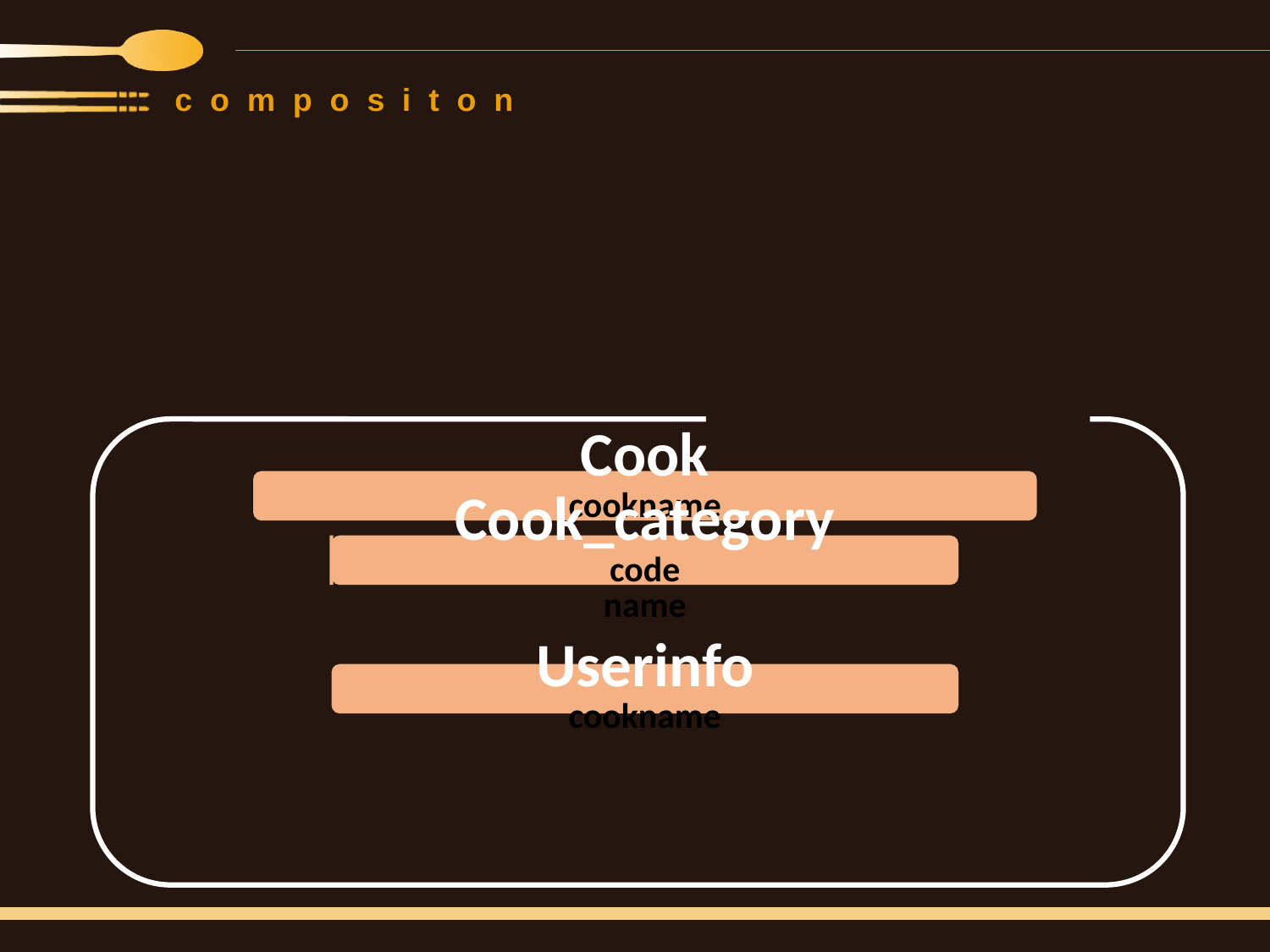

compositon
# 환경설정
Relational

Userinfo
cookname
Cook_category
code
name